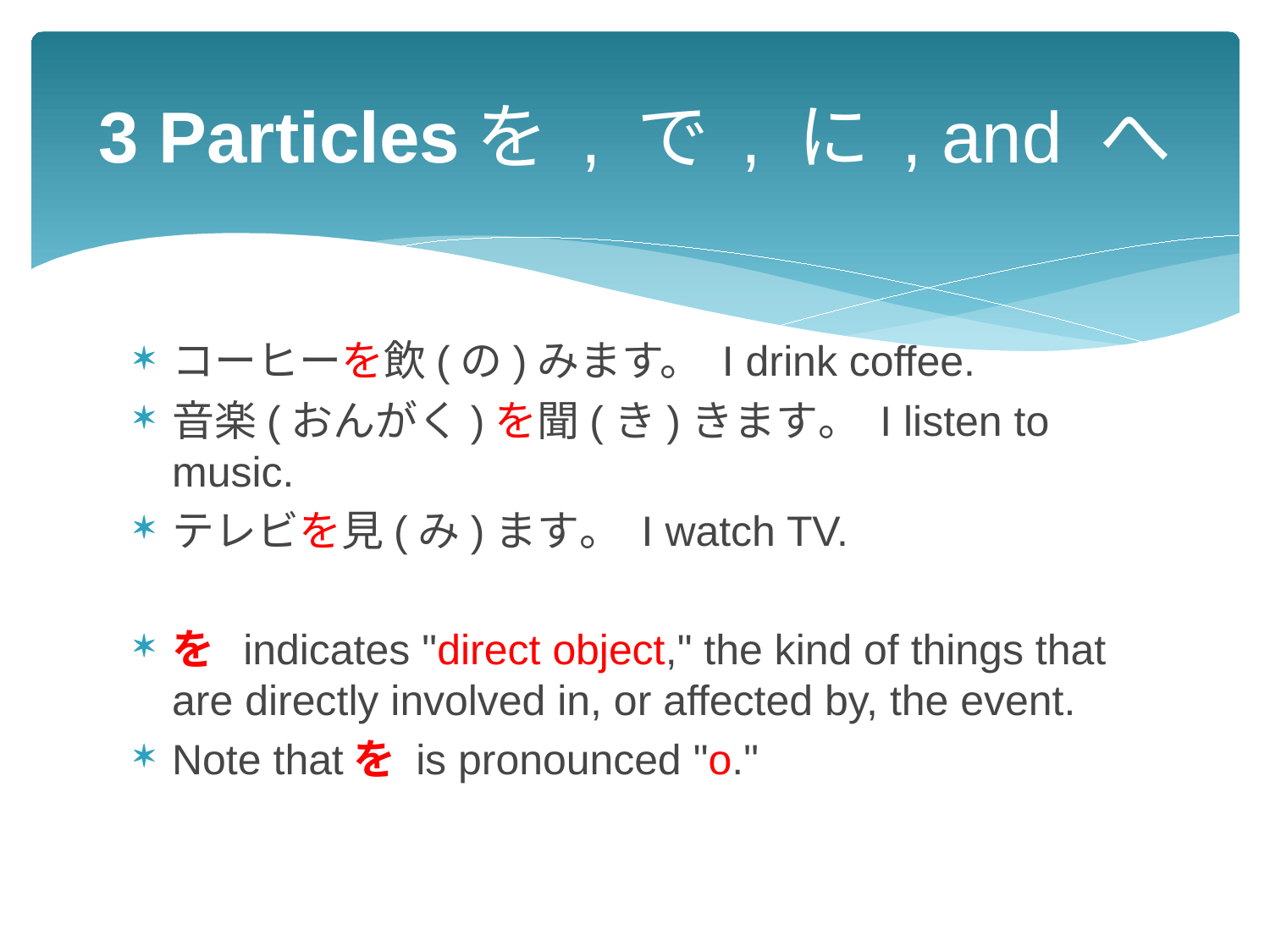

# 3 Particlesを , で , に , and へ
コーヒーを飲(の)みます。 I drink coffee.
音楽(おんがく)を聞(き)きます。 I listen to music.
テレビを見(み)ます。 I watch TV.

を  indicates "direct object," the kind of things that are directly involved in, or affected by, the event.
Note thatを is pronounced "o."